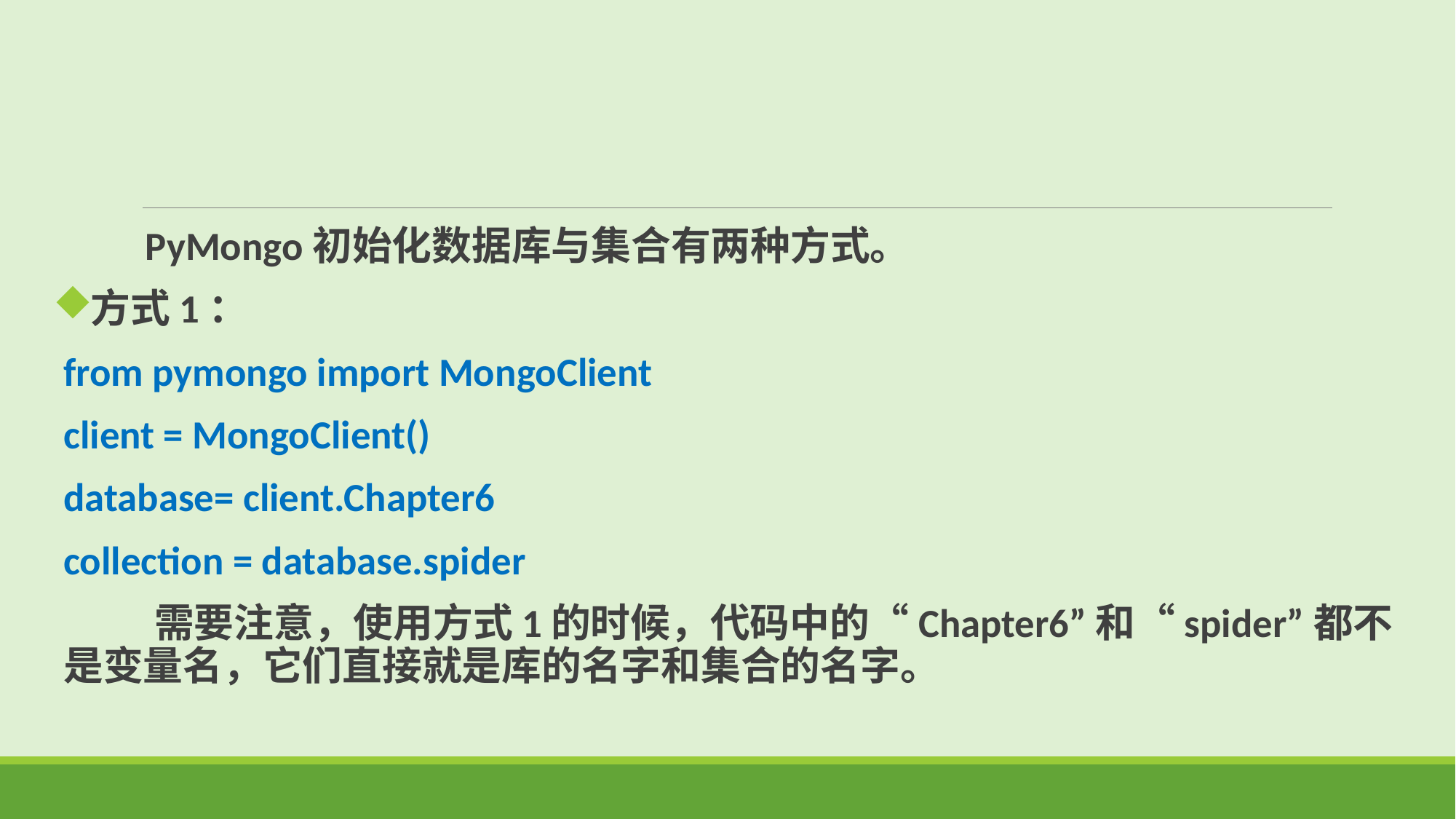

PyMongo初始化数据库与集合有两种方式。
方式1：
from pymongo import MongoClient
client = MongoClient()
database= client.Chapter6
collection = database.spider
         需要注意，使用方式1的时候，代码中的“Chapter6”和“spider”都不是变量名，它们直接就是库的名字和集合的名字。